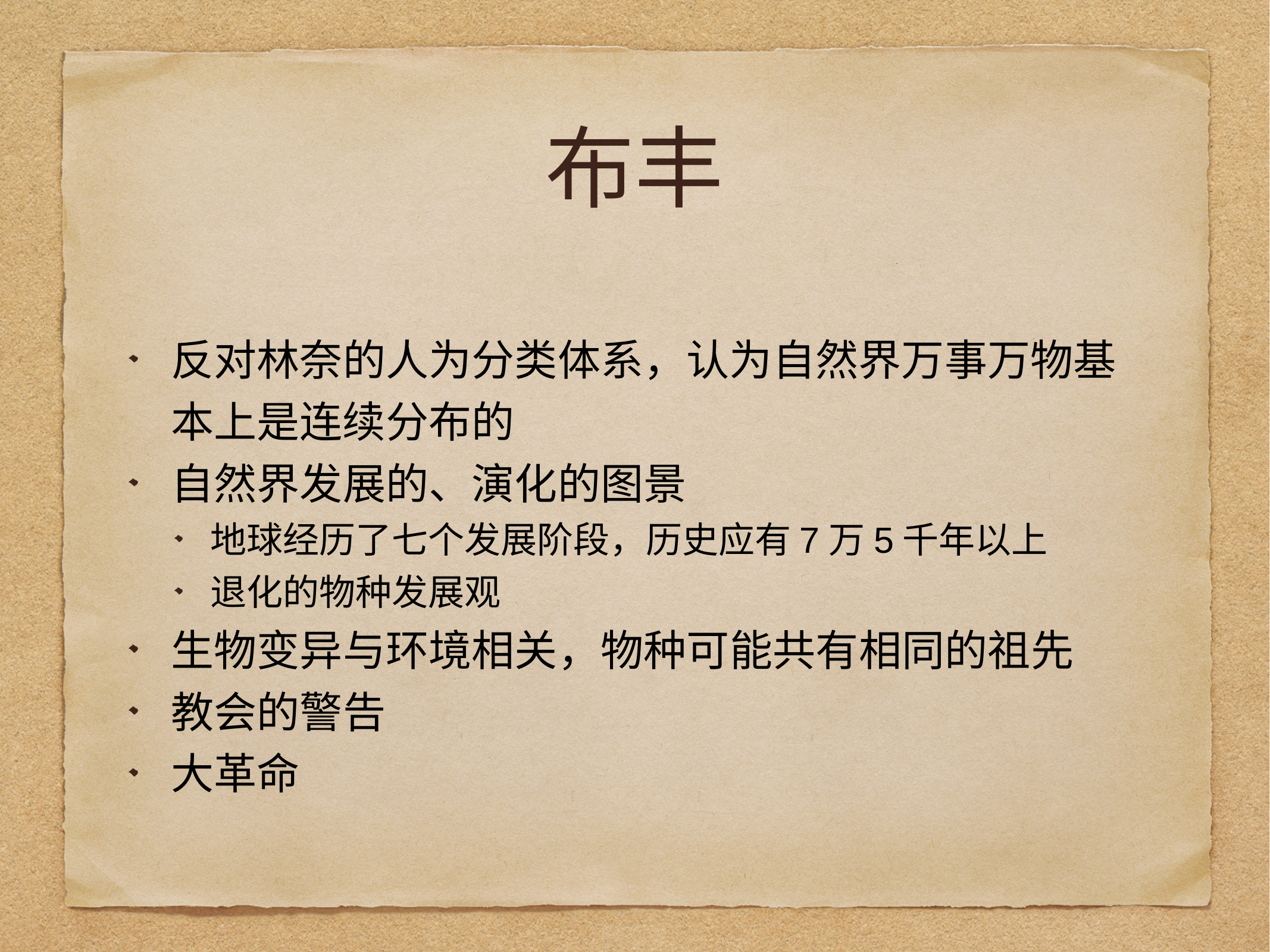

# 布丰
反对林奈的人为分类体系，认为自然界万事万物基本上是连续分布的
自然界发展的、演化的图景
地球经历了七个发展阶段，历史应有7万5千年以上
退化的物种发展观
生物变异与环境相关，物种可能共有相同的祖先
教会的警告
大革命